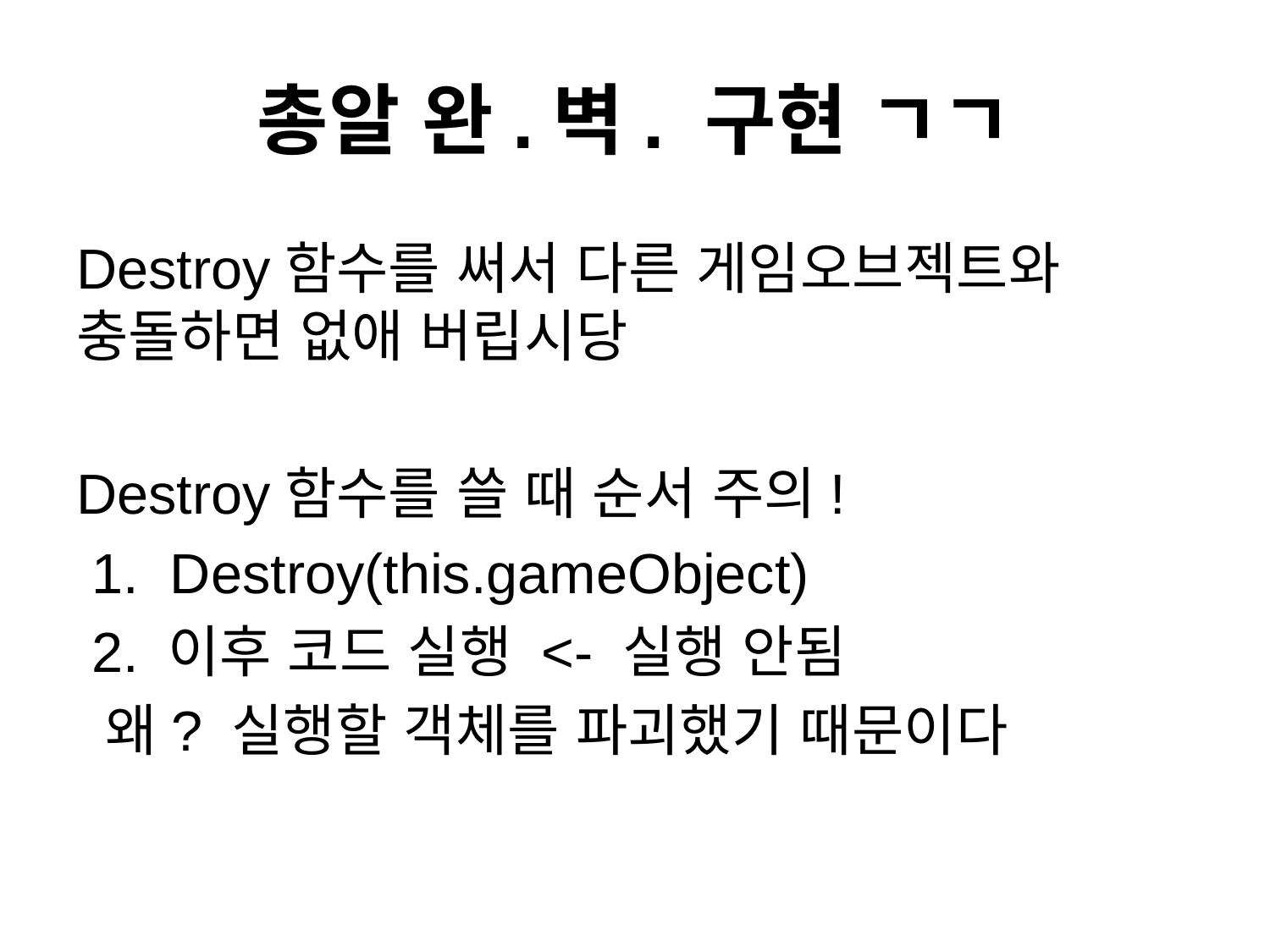

# 총알 완.벽. 구현 ㄱㄱ
Destroy함수를 써서 다른 게임오브젝트와 충돌하면 없애 버립시당

Destroy함수를 쓸 때 순서 주의!
 1.  Destroy(this.gameObject)
 2. 이후 코드 실행 <- 실행 안됨
 왜? 실행할 객체를 파괴했기 때문이다